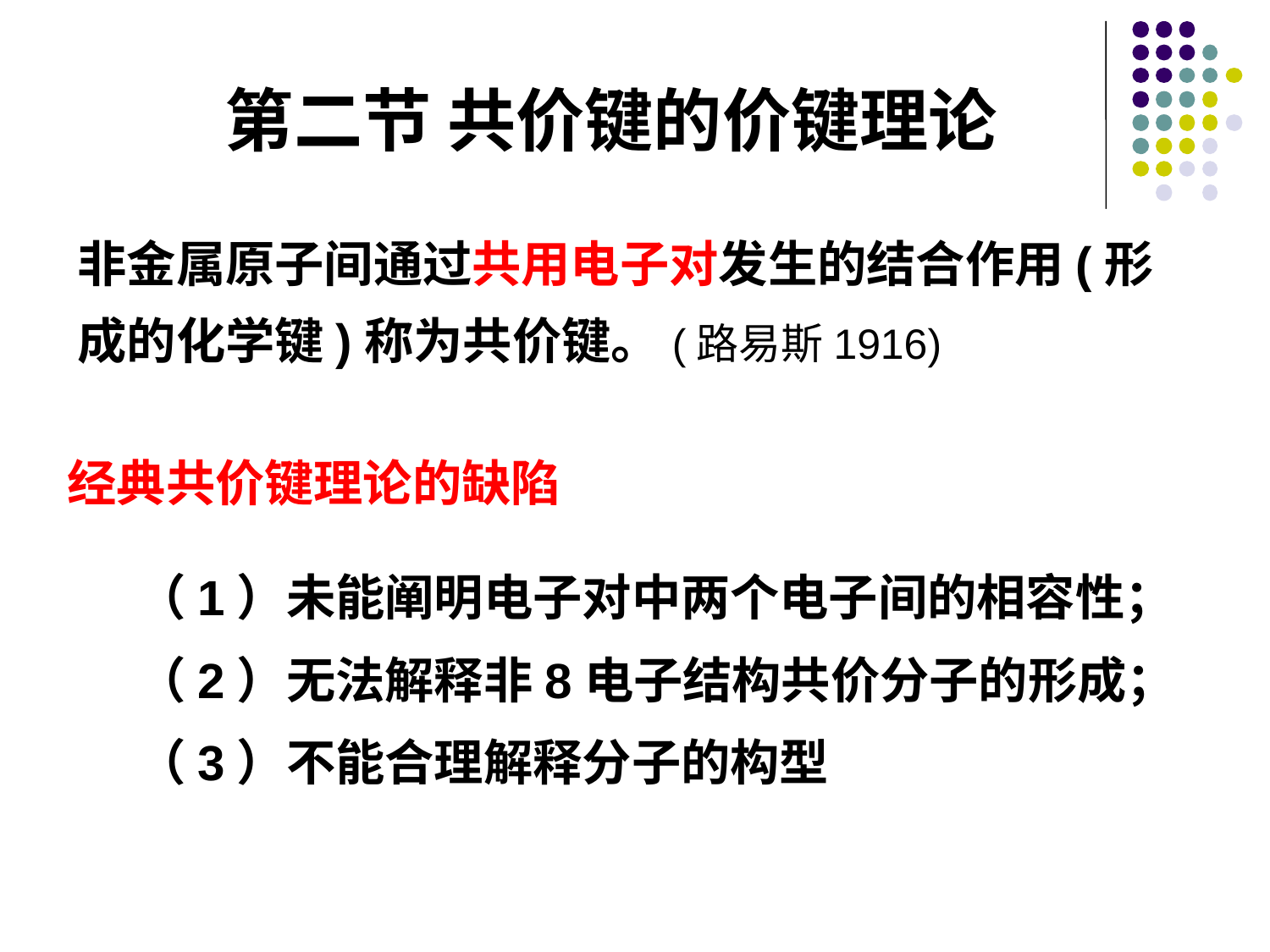

# 第二节 共价键的价键理论
非金属原子间通过共用电子对发生的结合作用(形成的化学键)称为共价键。(路易斯1916)
经典共价键理论的缺陷
      （1）未能阐明电子对中两个电子间的相容性；
      （2）无法解释非8电子结构共价分子的形成；
      （3）不能合理解释分子的构型